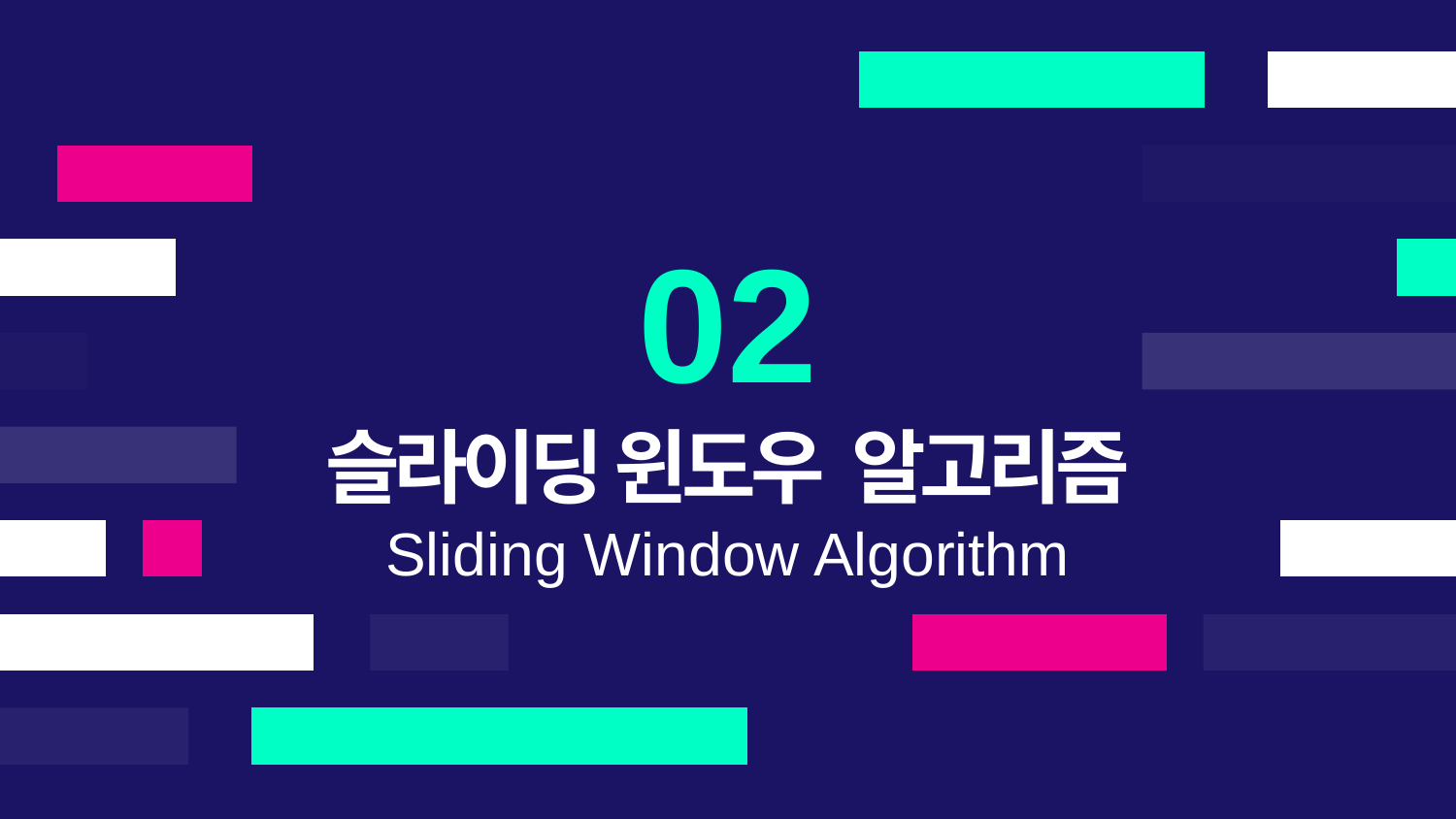

02
슬라이딩 윈도우  알고리즘
Sliding Window Algorithm